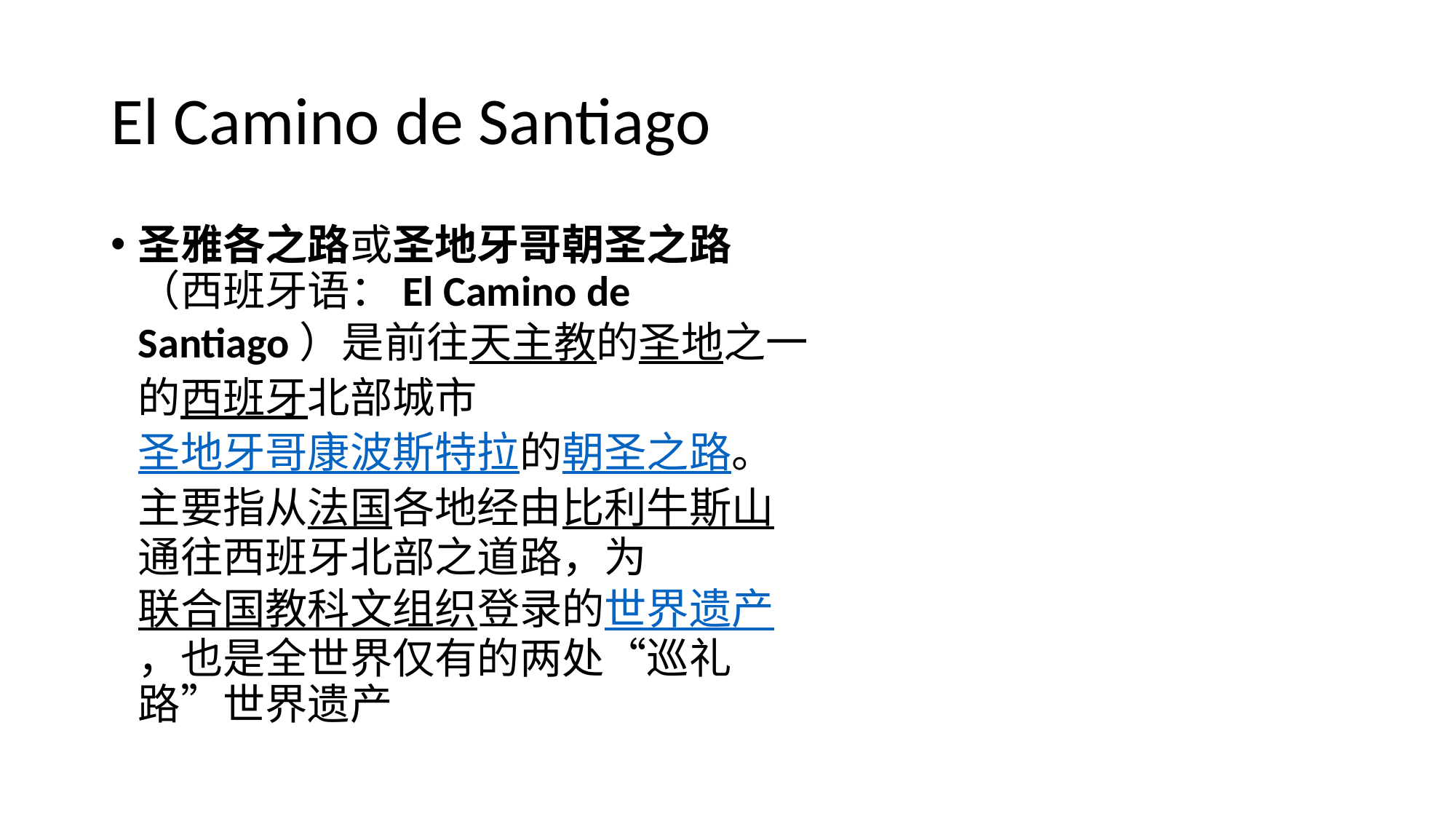

# El Camino de Santiago
圣雅各之路或圣地牙哥朝圣之路（西班牙语：El Camino de Santiago）是前往天主教的圣地之一的西班牙北部城市圣地牙哥康波斯特拉的朝圣之路。主要指从法国各地经由比利牛斯山通往西班牙北部之道路，为联合国教科文组织登录的世界遗产，也是全世界仅有的两处“巡礼路”世界遗产